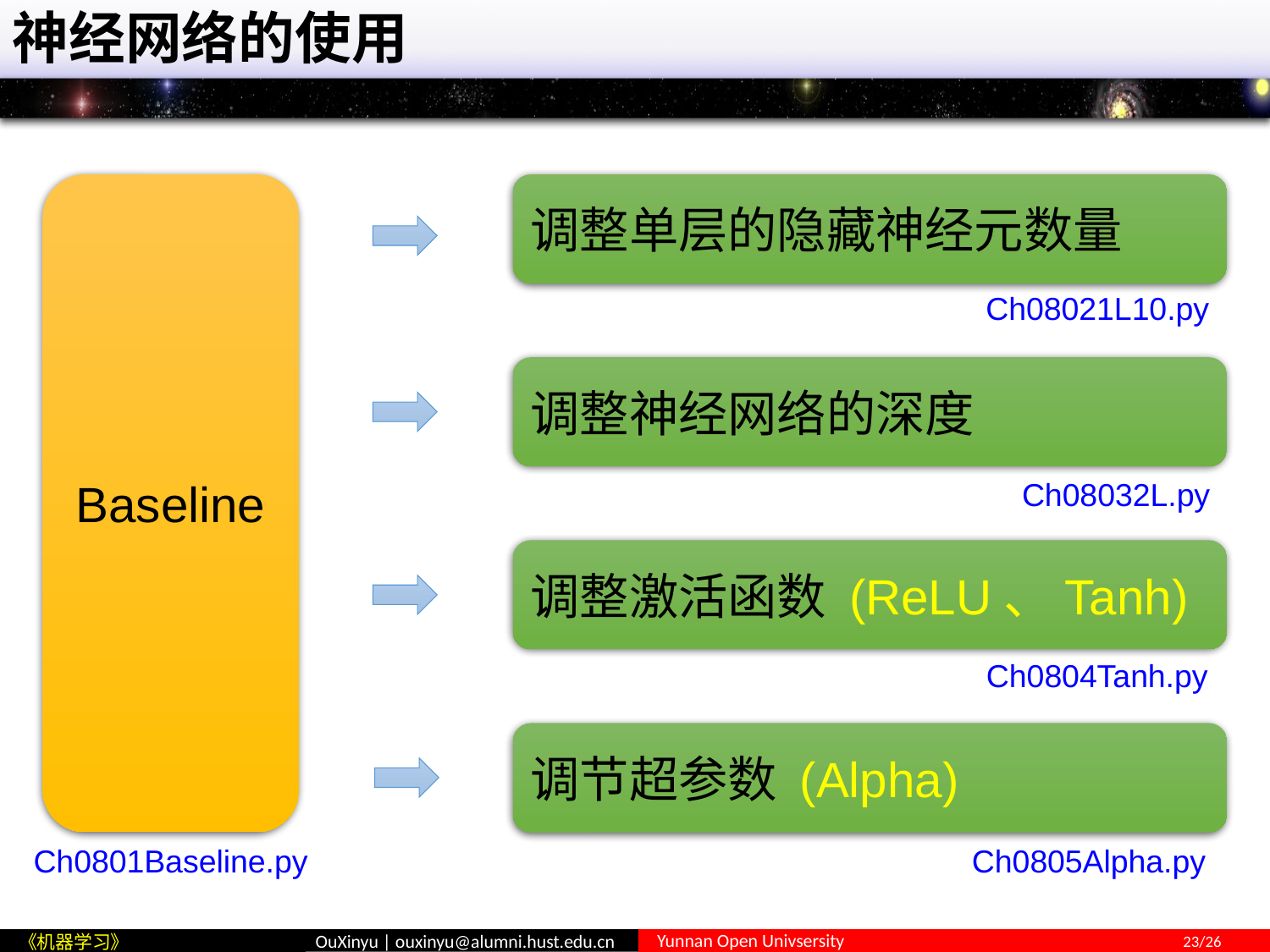

# 神经网络的使用
Baseline
调整单层的隐藏神经元数量

Ch08021L10.py
调整神经网络的深度
Ch08032L.py
调整激活函数 (ReLU、Tanh)
Ch0804Tanh.py
调节超参数 (Alpha)
Ch0801Baseline.py
Ch0805Alpha.py